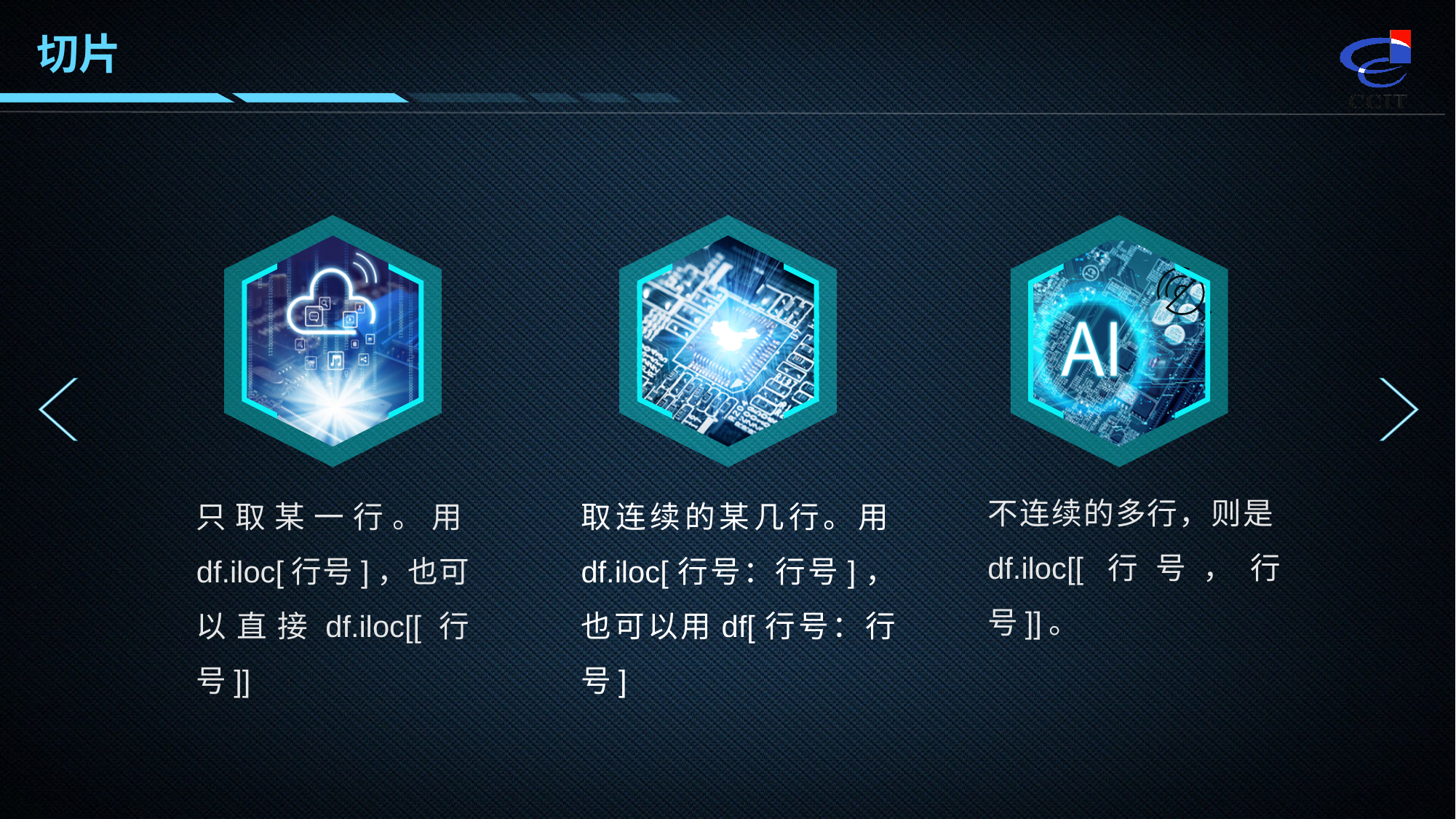

切片

只取某一行。用df.iloc[行号]，也可以直接df.iloc[[行号]]

取连续的某几行。用df.iloc[行号：行号]，也可以用df[行号：行号]

不连续的多行，则是df.iloc[[行号，行号]]。